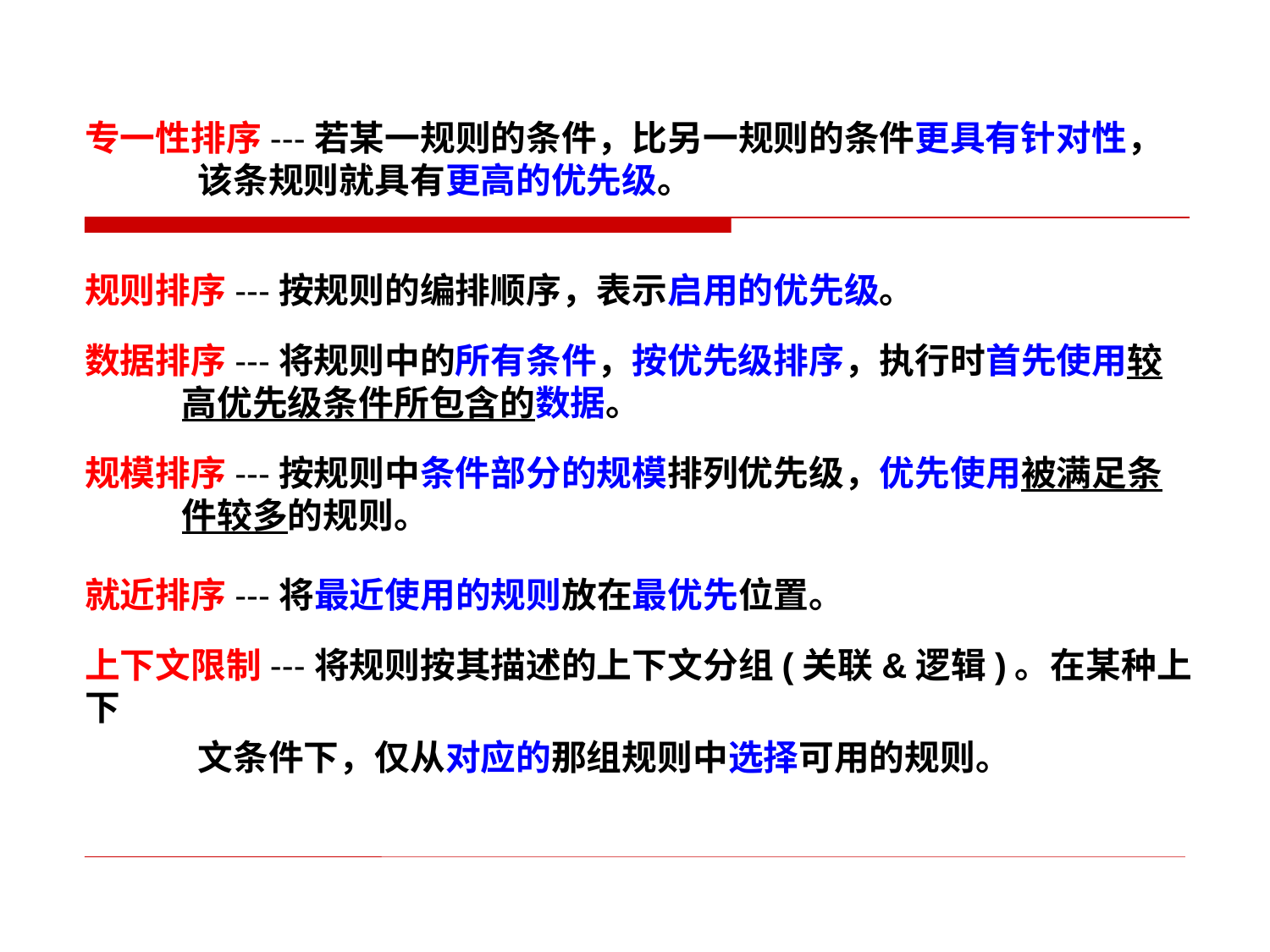

专一性排序---若某一规则的条件，比另一规则的条件更具有针对性，
             该条规则就具有更高的优先级。

规则排序---按规则的编排顺序，表示启用的优先级。
数据排序---将规则中的所有条件，按优先级排序，执行时首先使用较
           高优先级条件所包含的数据。
规模排序---按规则中条件部分的规模排列优先级，优先使用被满足条
           件较多的规则。
就近排序---将最近使用的规则放在最优先位置。
上下文限制---将规则按其描述的上下文分组(关联&逻辑)。在某种上下
             文条件下，仅从对应的那组规则中选择可用的规则。